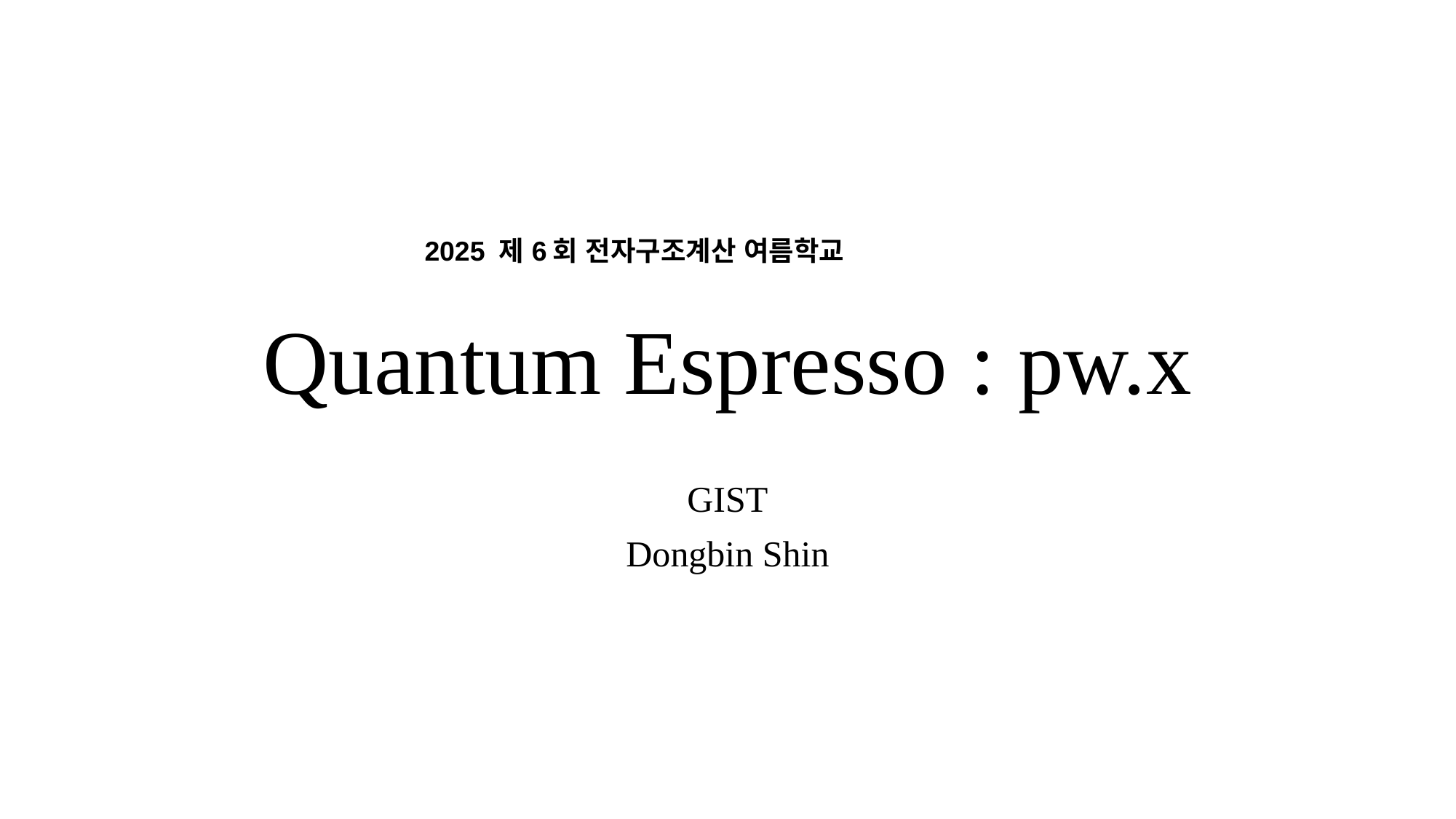

# Quantum Espresso : pw.x
| 2025 제6회 전자구조계산 여름학교 |
| --- |
GIST
Dongbin Shin